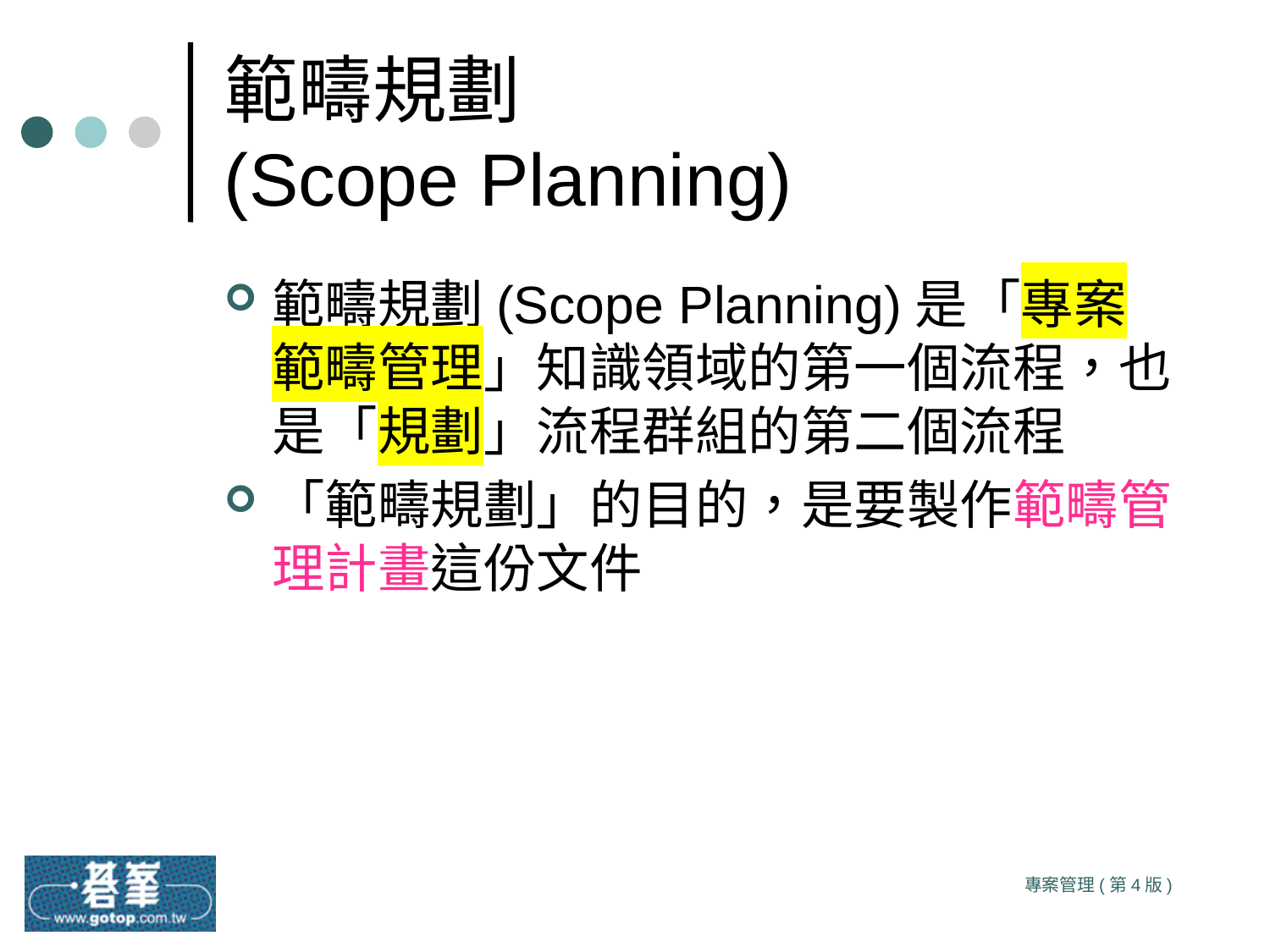

# 範疇規劃 (Scope Planning)
範疇規劃(Scope Planning)是「專案範疇管理」知識領域的第一個流程，也是「規劃」流程群組的第二個流程
「範疇規劃」的目的，是要製作範疇管理計畫這份文件
專案管理(第4版)